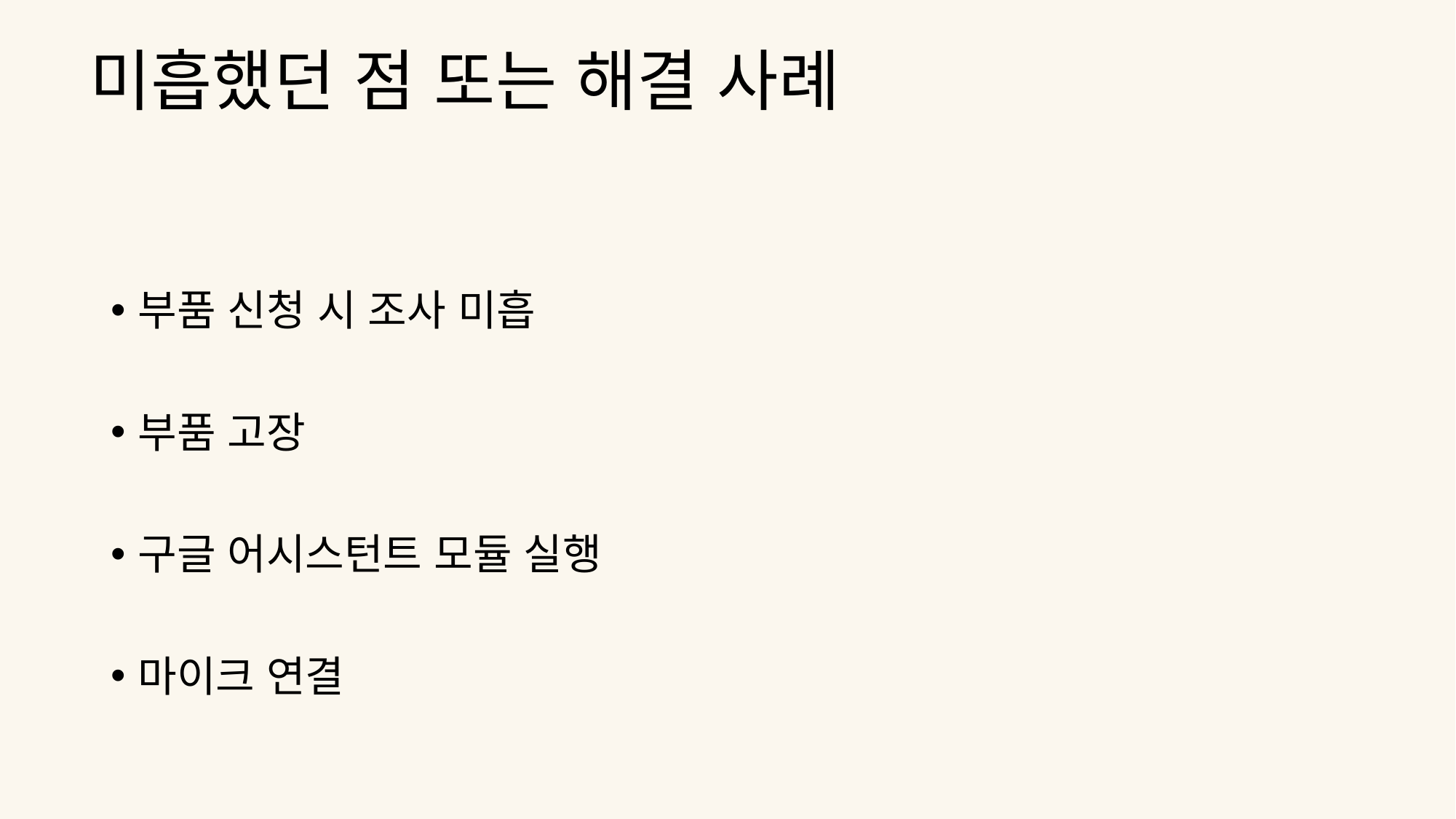

미흡했던 점 또는 해결 사례

부품 신청 시 조사 미흡

부품 고장

구글 어시스턴트 모듈 실행

마이크 연결